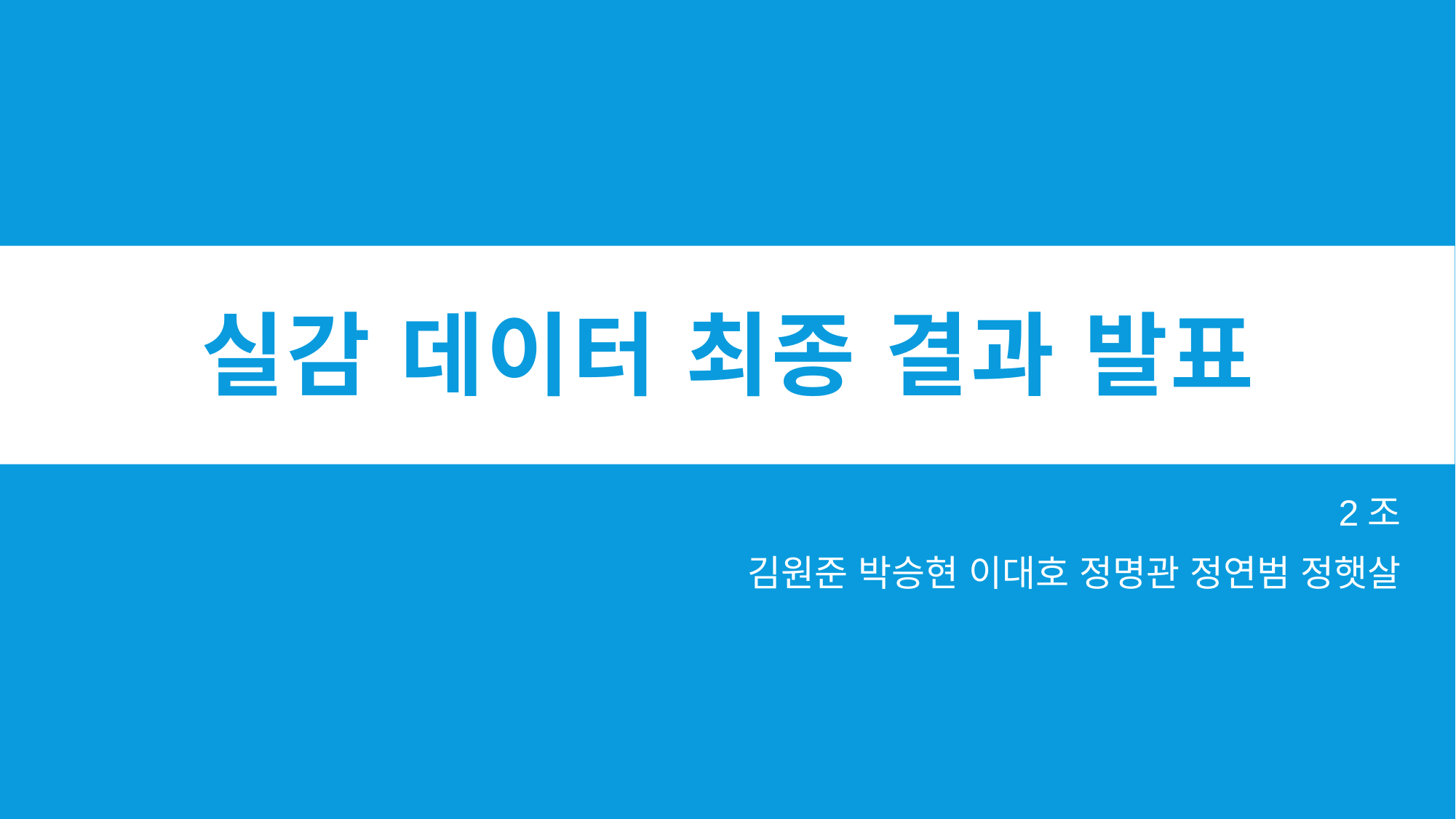

# 실감 데이터 최종 결과 발표
2조
김원준 박승현 이대호 정명관 정연범 정햇살